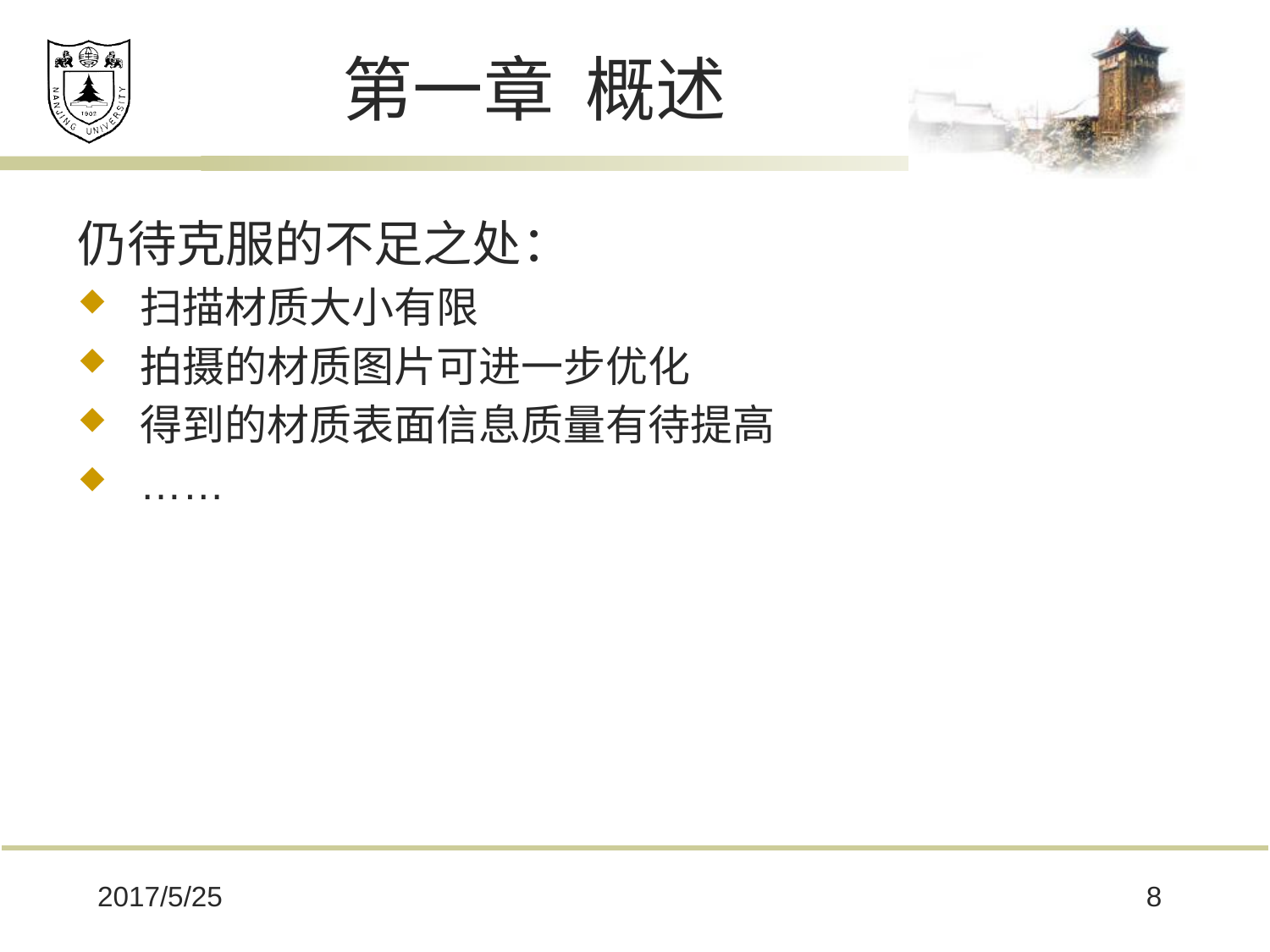

# 第一章  概述
仍待克服的不足之处：
扫描材质大小有限
拍摄的材质图片可进一步优化
得到的材质表面信息质量有待提高
……

2017/5/25
8